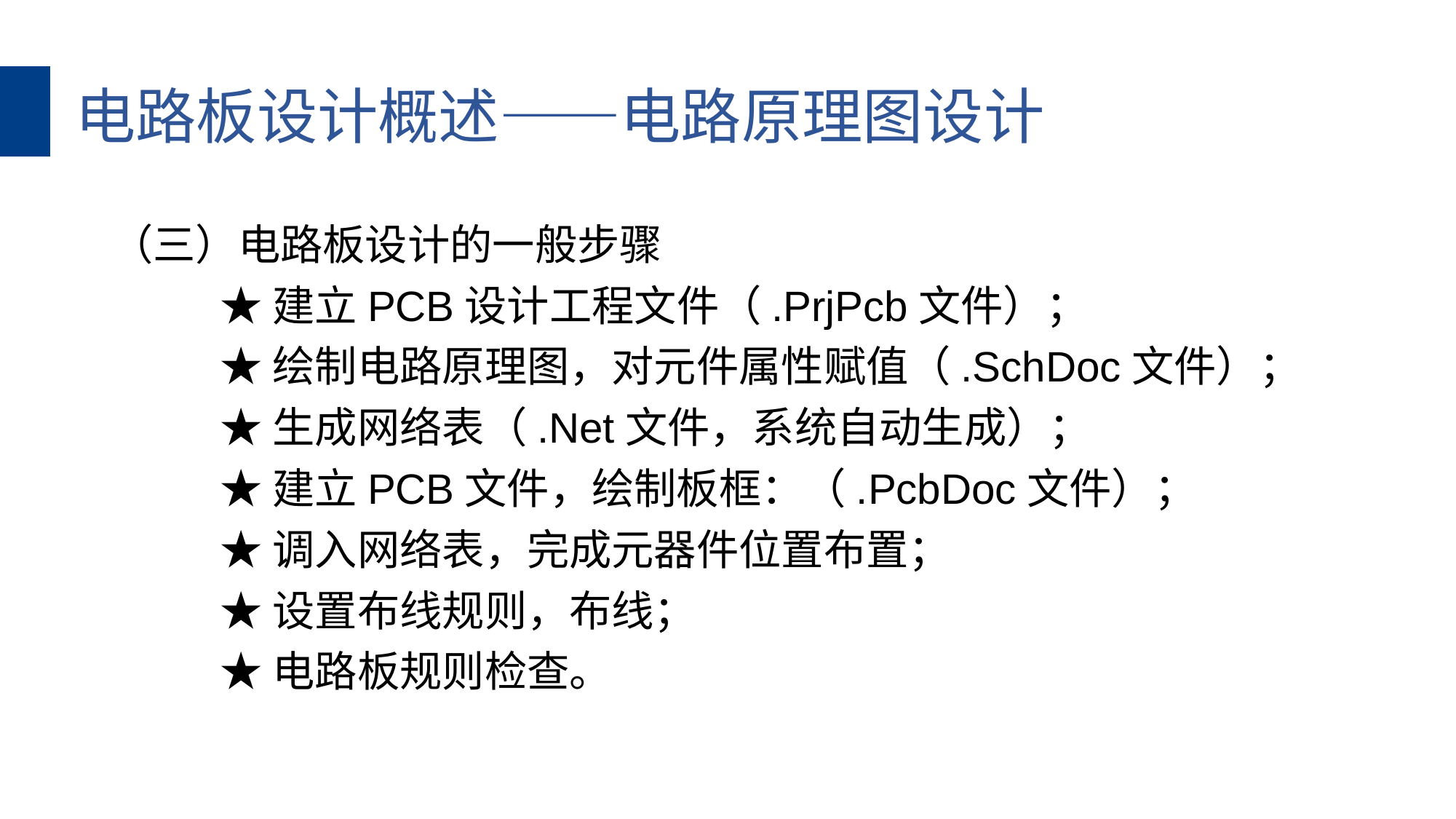

电路板设计概述——电路原理图设计
（三）电路板设计的一般步骤
	★建立PCB设计工程文件（.PrjPcb文件）；
	★绘制电路原理图，对元件属性赋值（.SchDoc文件）；
	★生成网络表（.Net文件，系统自动生成）；
	★建立PCB文件，绘制板框：（.PcbDoc文件）；
	★调入网络表，完成元器件位置布置；
	★设置布线规则，布线；
	★电路板规则检查。